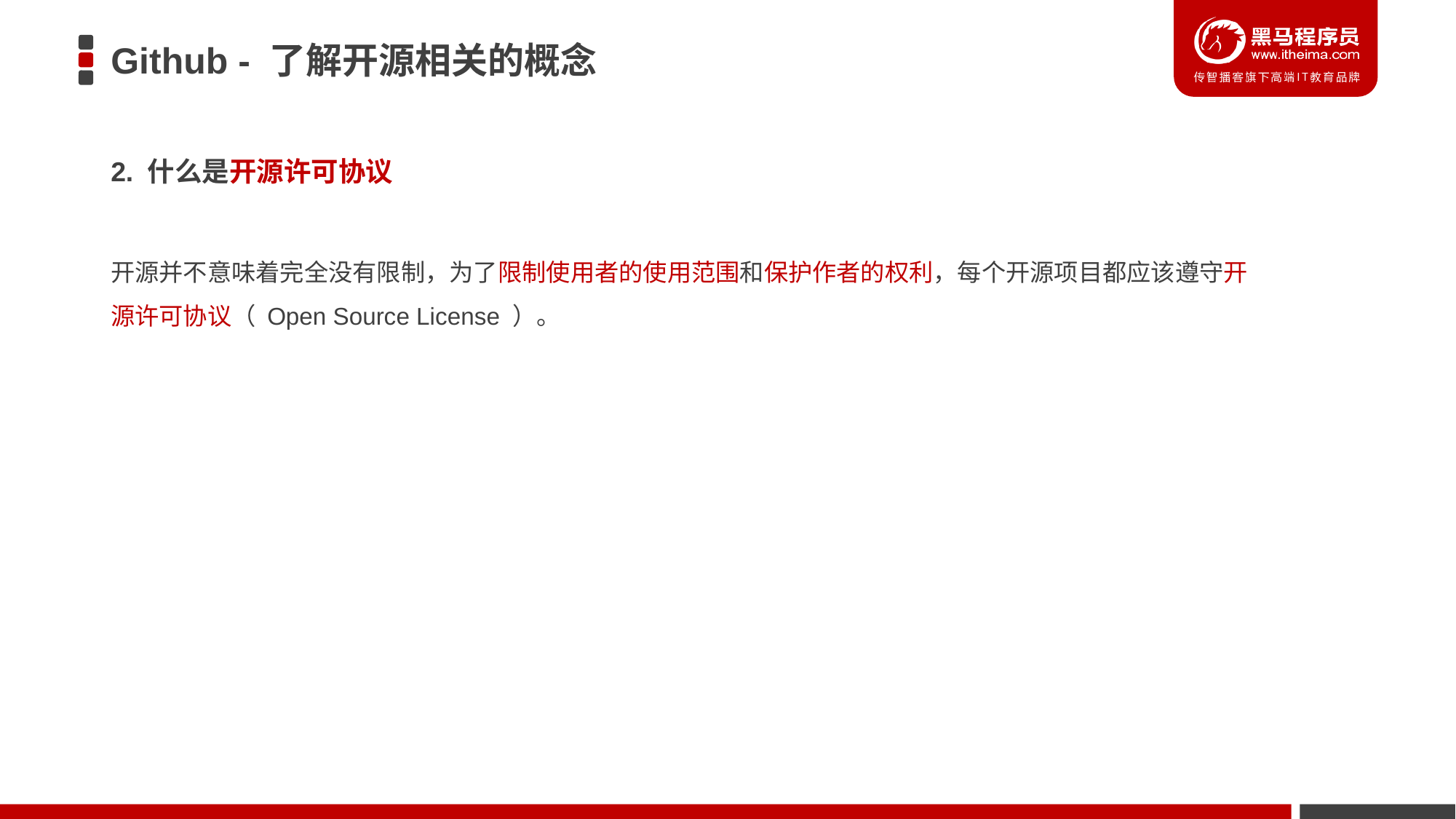

# Github - 了解开源相关的概念
2. 什么是开源许可协议
开源并不意味着完全没有限制，为了限制使用者的使用范围和保护作者的权利，每个开源项目都应该遵守开源许可协议（ Open Source License ）。